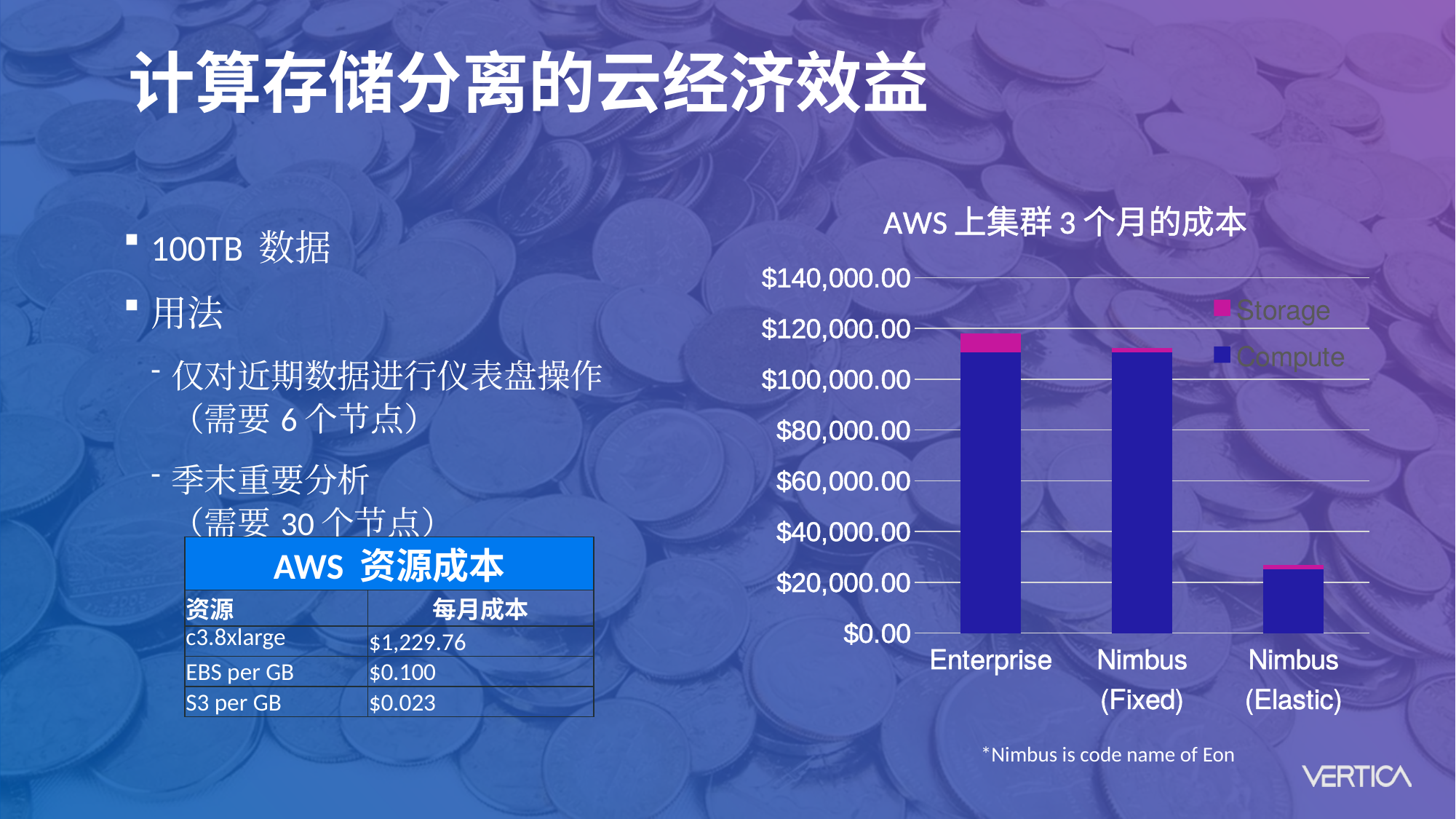

计算存储分离的云经济效益

### Chart: AWS上集群3个月的成本

| Category | Compute | Storage |
|---|---|---|
| Enterprise | 110678.4 | 7372.8 |
| Nimbus (Fixed) | 110678.4 | 1695.744 |
| Nimbus (Elastic) | 25087.104 | 1695.744 |
100TB 数据
用法
仅对近期数据进行仪表盘操作
（需要6个节点）
季末重要分析
（需要30个节点）

| AWS 资源成本 |  |
| --- | --- |
| 资源 | 每月成本 |
| c3.8xlarge | $1,229.76 |
| EBS per GB | $0.100 |
| S3 per GB | $0.023 |
*Nimbus is code name of Eon